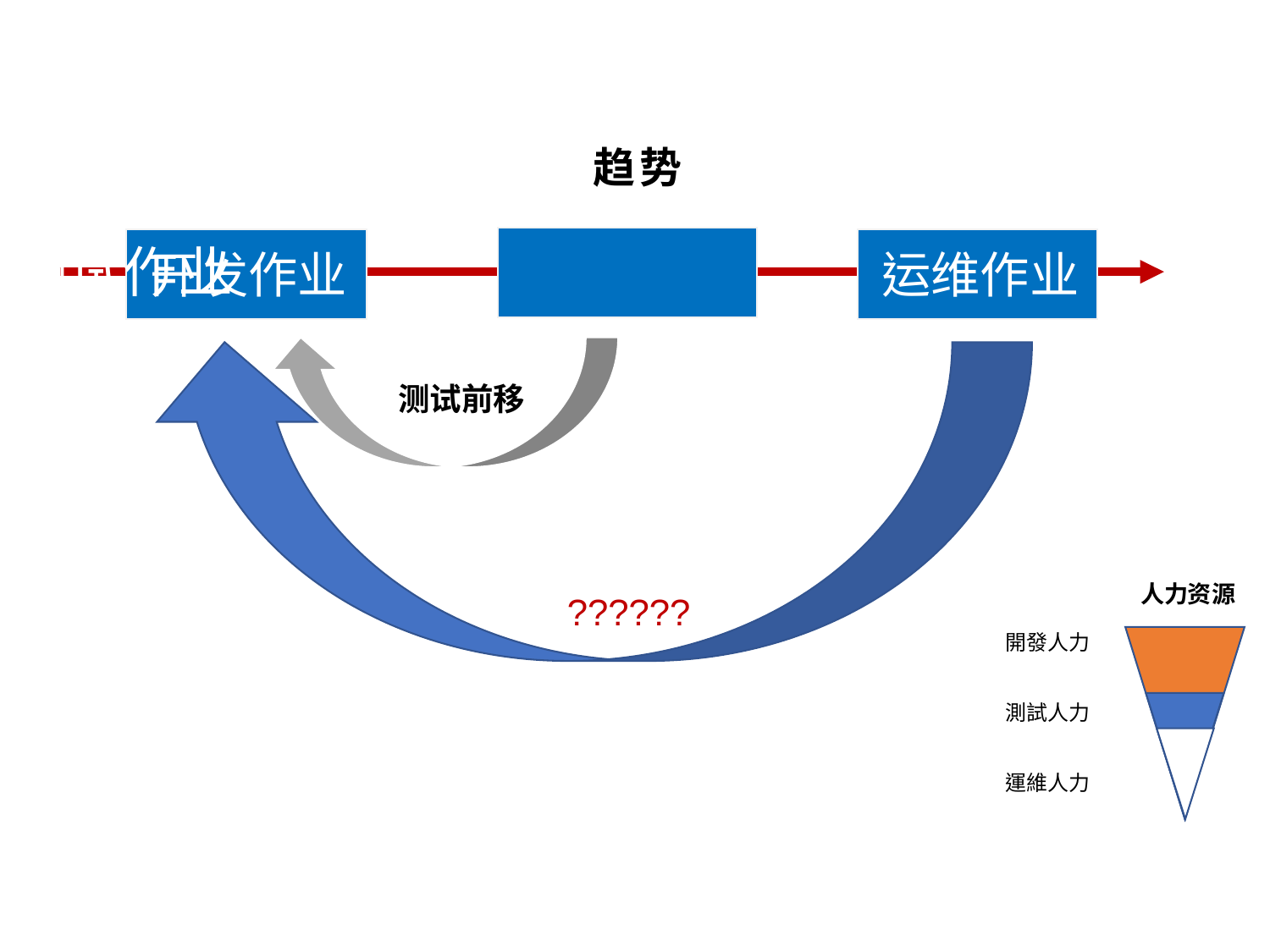

趋势
测试作业
开发作业
运维作业

测试前移
人力资源
??????
開發人力

測試人力

運維人力